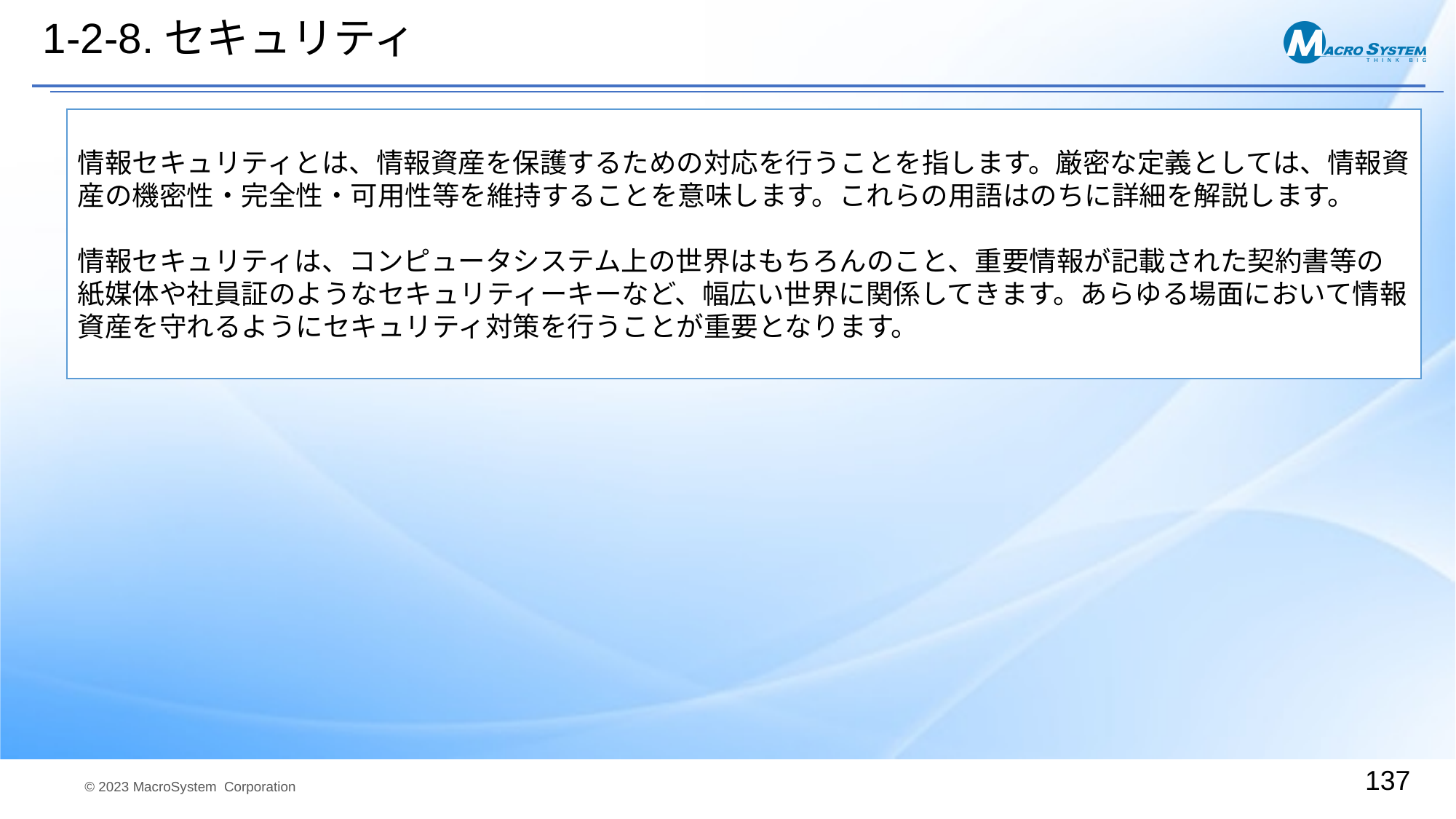

# 1-2-8.セキュリティ
情報セキュリティとは、情報資産を保護するための対応を行うことを指します。厳密な定義としては、情報資産の機密性・完全性・可用性等を維持することを意味します。これらの用語はのちに詳細を解説します。

情報セキュリティは、コンピュータシステム上の世界はもちろんのこと、重要情報が記載された契約書等の紙媒体や社員証のようなセキュリティーキーなど、幅広い世界に関係してきます。あらゆる場面において情報資産を守れるようにセキュリティ対策を行うことが重要となります。